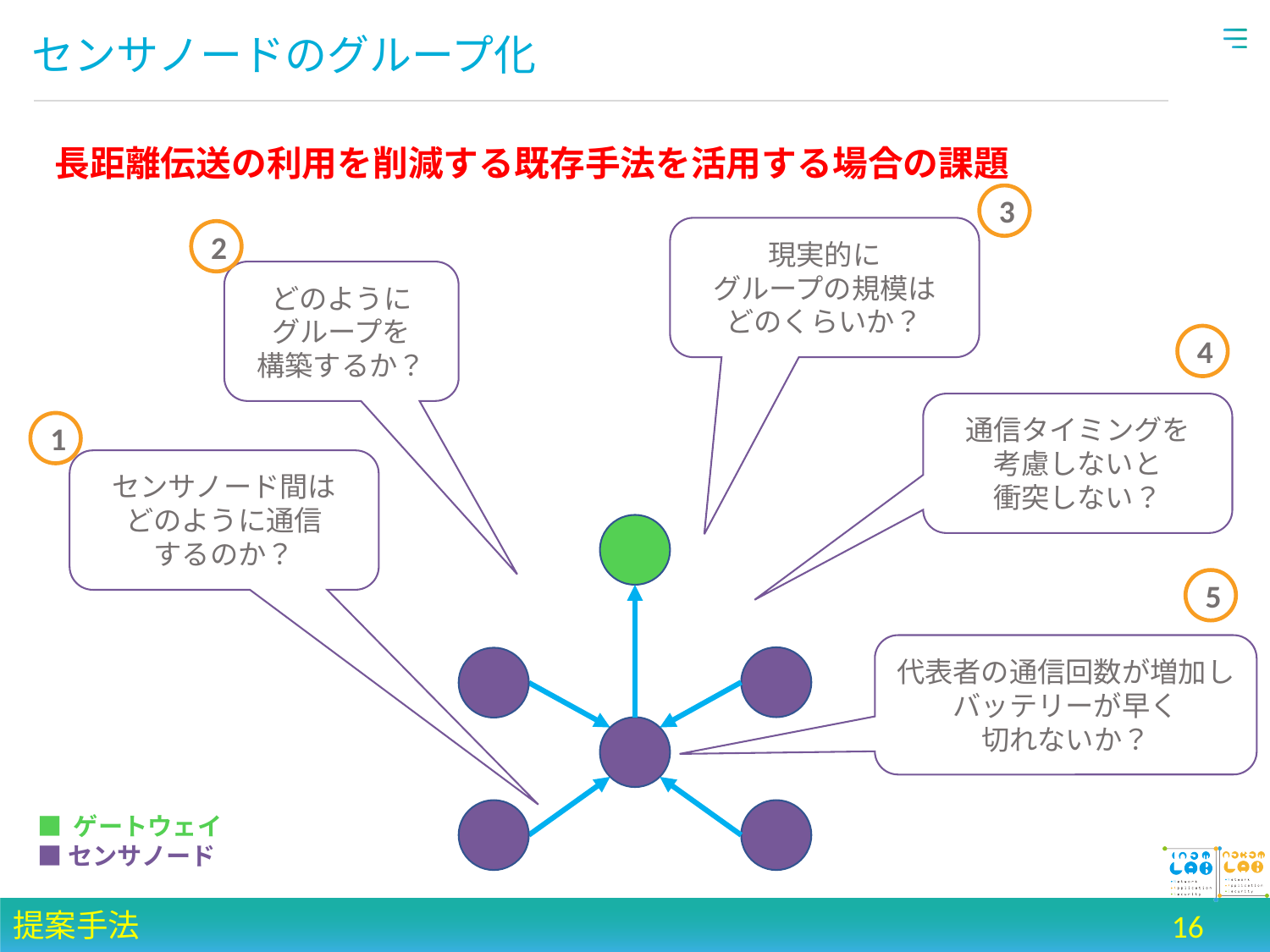

# センサノードのグループ化
長距離伝送の利用を削減する既存手法を活用する場合の課題
3
現実的に
グループの規模は
どのくらいか？
2
どのように
グループを
構築するか？
4
通信タイミングを
考慮しないと
衝突しない？
1
センサノード間は
どのように通信
するのか？

5
代表者の通信回数が増加しバッテリーが早く
切れないか？
■ ゲートウェイ
■ センサノード
提案手法